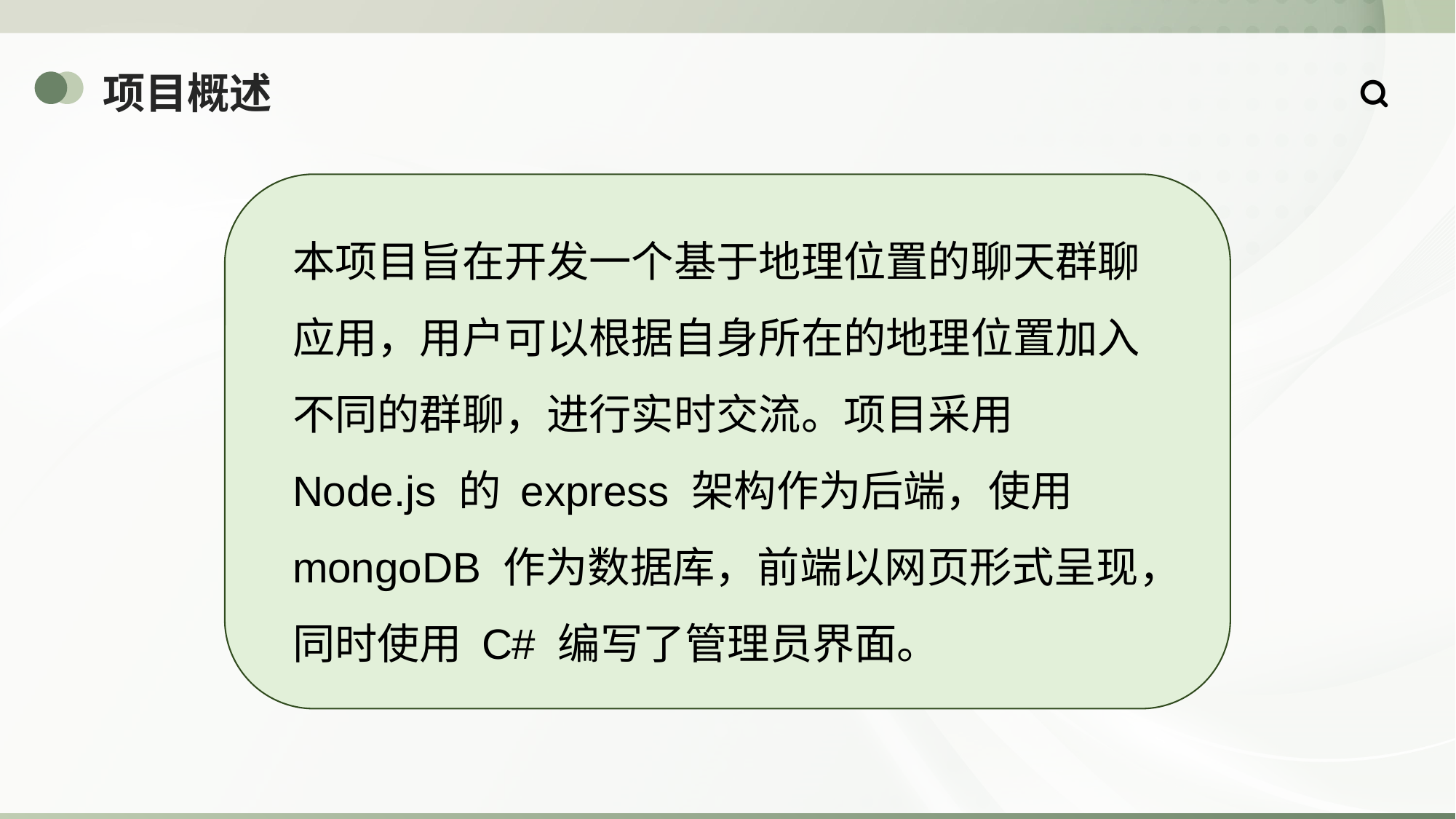

项目概述

本项目旨在开发一个基于地理位置的聊天群聊应用，用户可以根据自身所在的地理位置加入不同的群聊，进行实时交流。项目采用 Node.js 的 express 架构作为后端，使用 mongoDB 作为数据库，前端以网页形式呈现，同时使用 C# 编写了管理员界面。